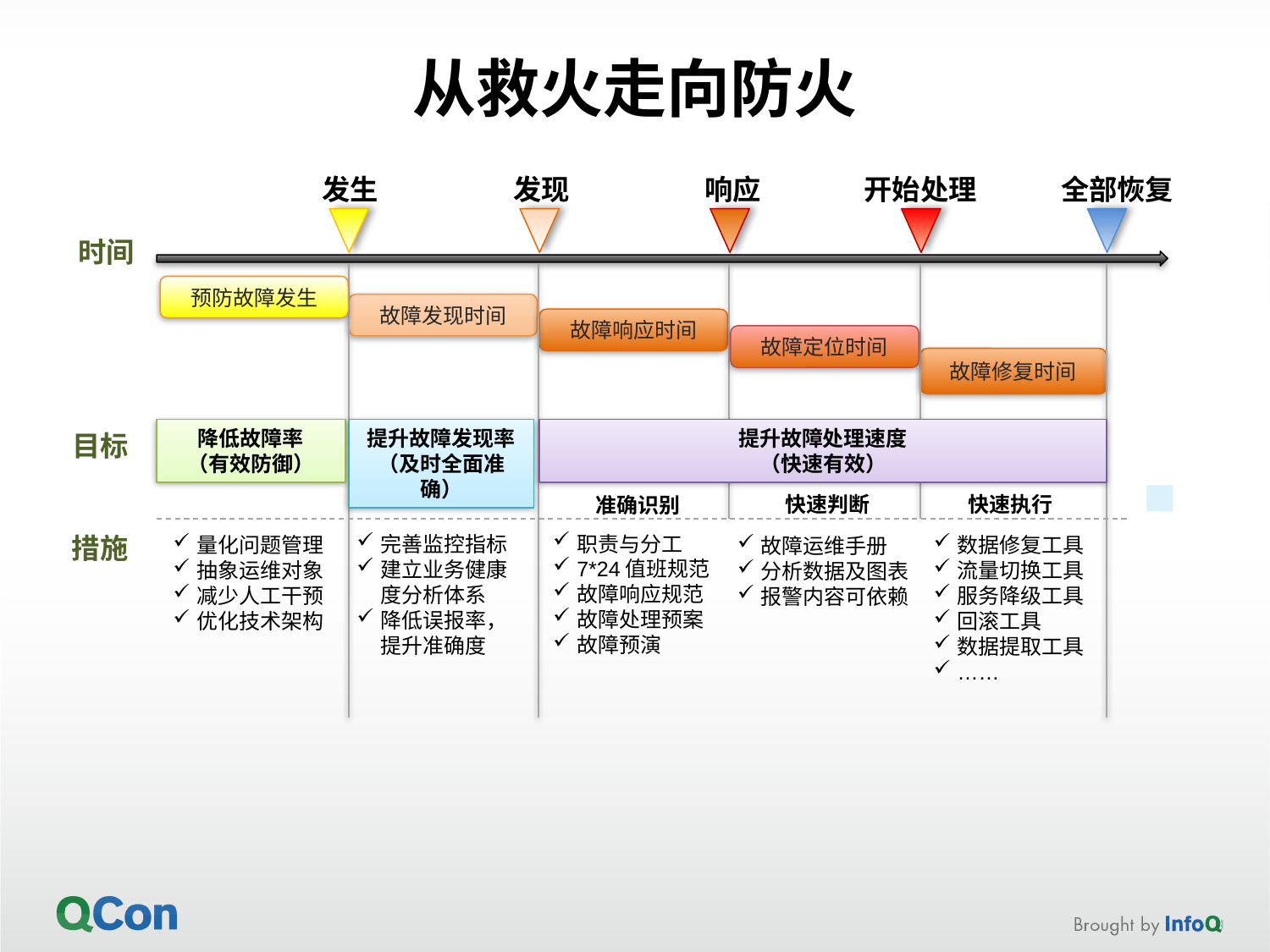

# 从救火走向防火
发生
发现
响应
开始处理
全部恢复

时间

预防故障发生
故障发现时间
故障响应时间
故障定位时间
故障修复时间
降低故障率
（有效防御）
提升故障发现率
（及时全面准确）
提升故障处理速度
（快速有效）
目标
快速执行
快速判断
准确识别
措施
职责与分工
7*24值班规范
故障响应规范
故障处理预案
故障预演

完善监控指标
建立业务健康度分析体系
降低误报率，提升准确度
量化问题管理
抽象运维对象
减少人工干预
优化技术架构
数据修复工具
流量切换工具
服务降级工具
回滚工具
数据提取工具
……

故障运维手册
分析数据及图表
报警内容可依赖